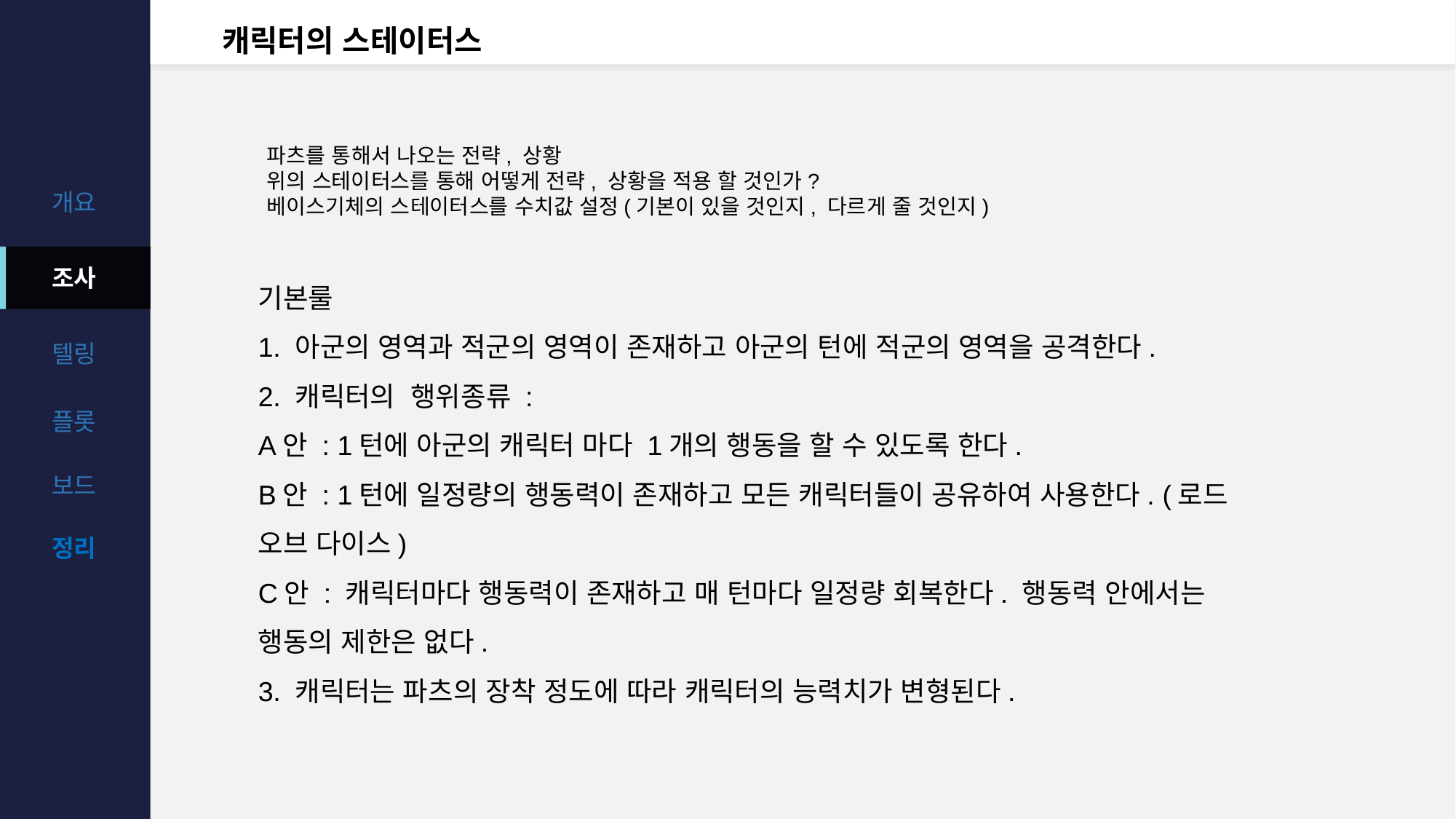

# 캐릭터의 스테이터스
파츠를 통해서 나오는 전략, 상황
위의 스테이터스를 통해 어떻게 전략, 상황을 적용 할 것인가?
베이스기체의 스테이터스를 수치값 설정(기본이 있을 것인지, 다르게 줄 것인지)
기본룰
1. 아군의 영역과 적군의 영역이 존재하고 아군의 턴에 적군의 영역을 공격한다.
2. 캐릭터의  행위종류 :
A안 : 1턴에 아군의 캐릭터 마다 1개의 행동을 할 수 있도록 한다.
B안 : 1턴에 일정량의 행동력이 존재하고 모든 캐릭터들이 공유하여 사용한다. (로드 오브 다이스)
C안 : 캐릭터마다 행동력이 존재하고 매 턴마다 일정량 회복한다. 행동력 안에서는 행동의 제한은 없다.
3. 캐릭터는 파츠의 장착 정도에 따라 캐릭터의 능력치가 변형된다.